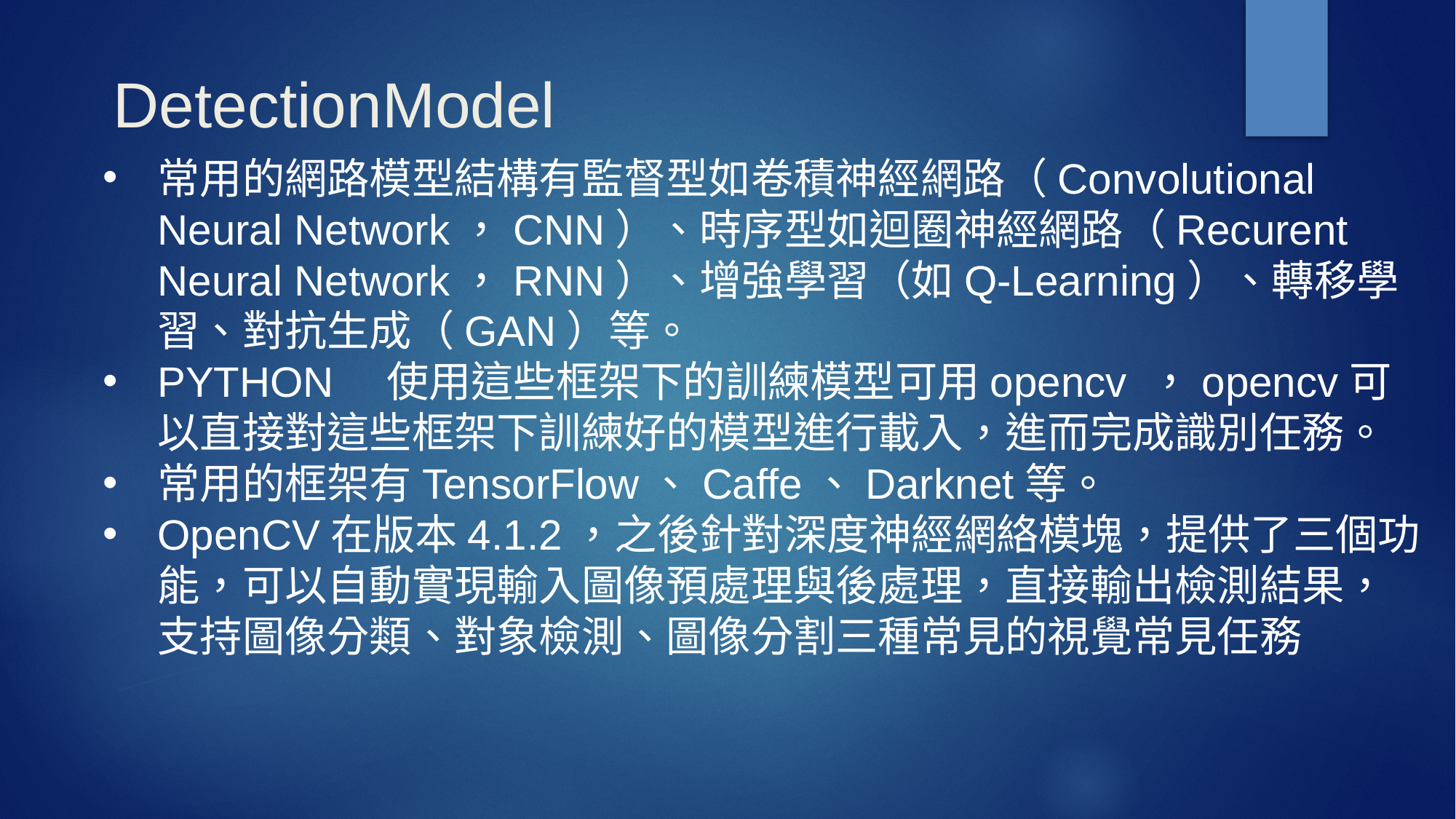

# DetectionModel
常用的網路模型結構有監督型如卷積神經網路（Convolutional Neural Network，CNN）、時序型如迴圈神經網路（Recurent Neural Network，RNN）、增強學習（如Q-Learning）、轉移學習、對抗生成（GAN）等。
PYTHON　使用這些框架下的訓練模型可用opencv ，opencv可以直接對這些框架下訓練好的模型進行載入，進而完成識別任務。
常用的框架有TensorFlow、Caffe、Darknet等。
OpenCV在版本4.1.2，之後針對深度神經網絡模塊，提供了三個功能，可以自動實現輸入圖像預處理與後處理，直接輸出檢測結果，支持圖像分類、對象檢測、圖像分割三種常見的視覺常見任務